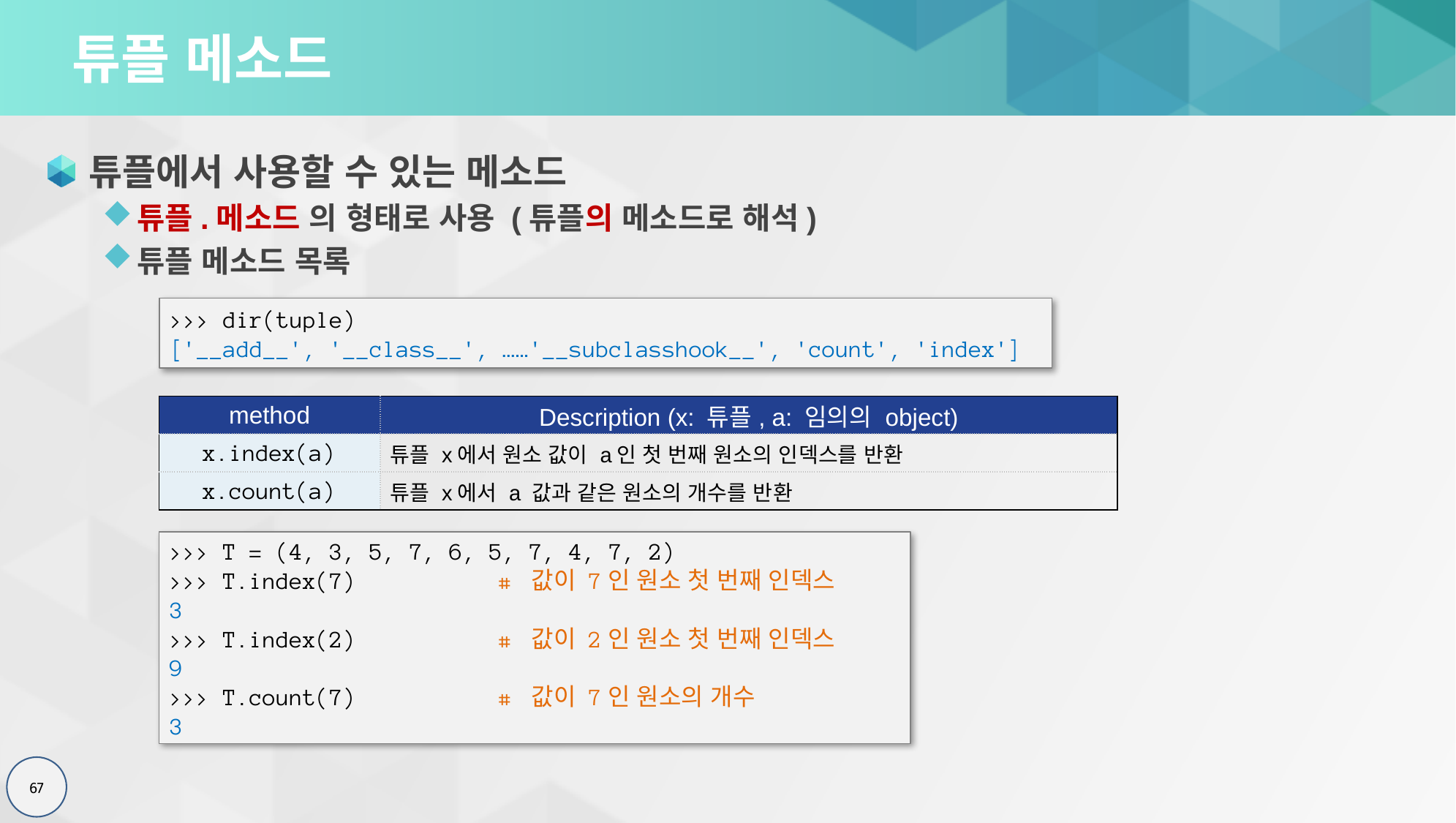

# 튜플 메소드
튜플에서 사용할 수 있는 메소드
튜플.메소드 의 형태로 사용 (튜플의 메소드로 해석)
튜플 메소드 목록
>>> dir(tuple)
['__add__', '__class__', ……'__subclasshook__', 'count', 'index']
| method | Description (x: 튜플, a: 임의의 object) |
| --- | --- |
| x.index(a) | 튜플 x에서 원소 값이 a인 첫 번째 원소의 인덱스를 반환 |
| x.count(a) | 튜플 x에서 a 값과 같은 원소의 개수를 반환 |
>>> T = (4, 3, 5, 7, 6, 5, 7, 4, 7, 2)
>>> T.index(7)		# 값이 7인 원소 첫 번째 인덱스
3
>>> T.index(2) 		# 값이 2인 원소 첫 번째 인덱스
9
>>> T.count(7)		# 값이 7인 원소의 개수
3